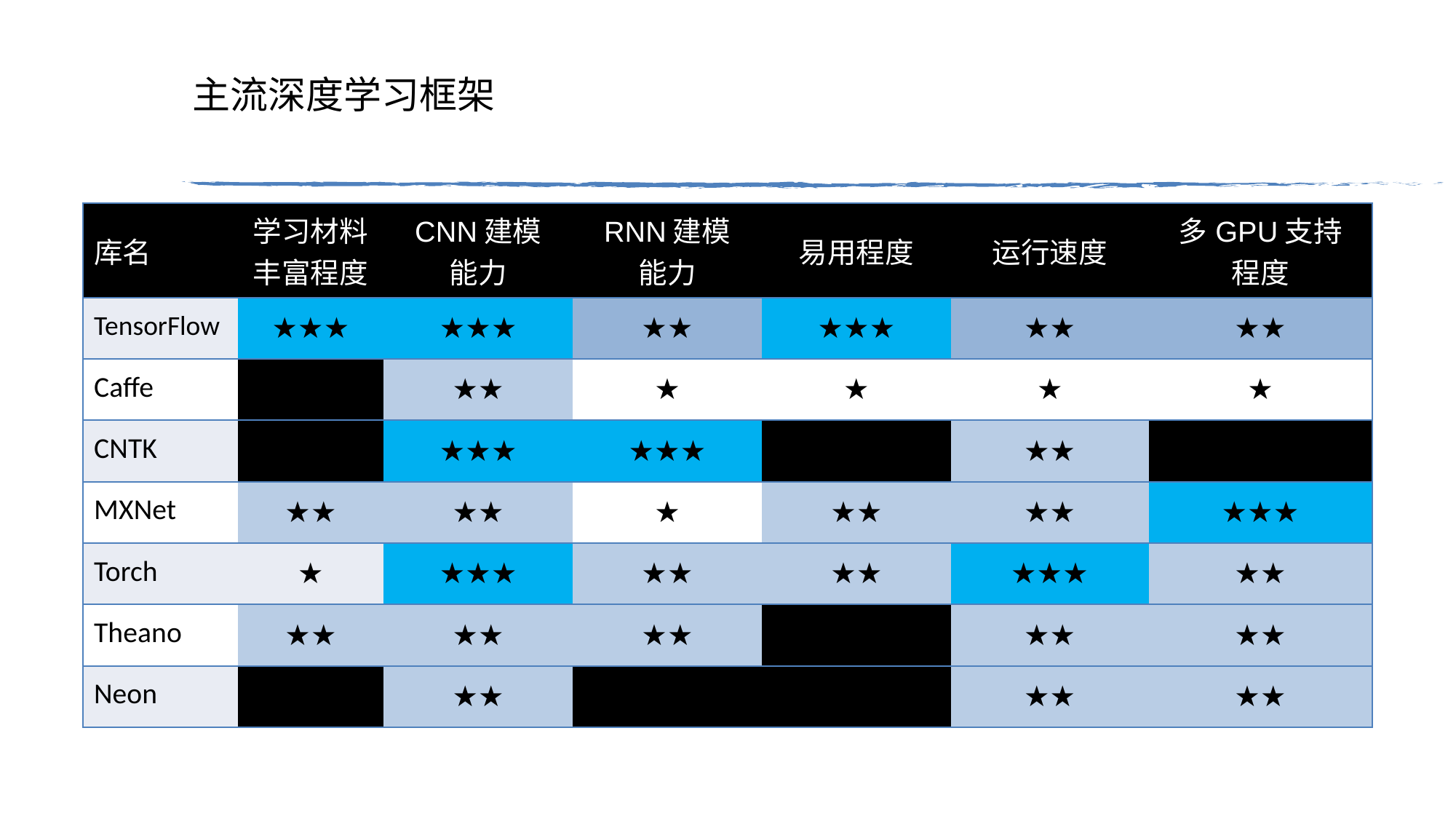

# 主流深度学习框架
| 库名 | 学习材料 丰富程度 | CNN建模 能力 | RNN建模 能力 | 易用程度 | 运行速度 | 多GPU支持 程度 |
| --- | --- | --- | --- | --- | --- | --- |
| TensorFlow | ★★★ | ★★★ | ★★ | ★★★ | ★★ | ★★ |
| Caffe | ★ | ★★ | ★ | ★ | ★ | ★ |
| CNTK | ★ | ★★★ | ★★★ | ★ | ★★ | ★ |
| MXNet | ★★ | ★★ | ★ | ★★ | ★★ | ★★★ |
| Torch | ★ | ★★★ | ★★ | ★★ | ★★★ | ★★ |
| Theano | ★★ | ★★ | ★★ | ★ | ★★ | ★★ |
| Neon | ★ | ★★ | ★ | ★ | ★★ | ★★ |